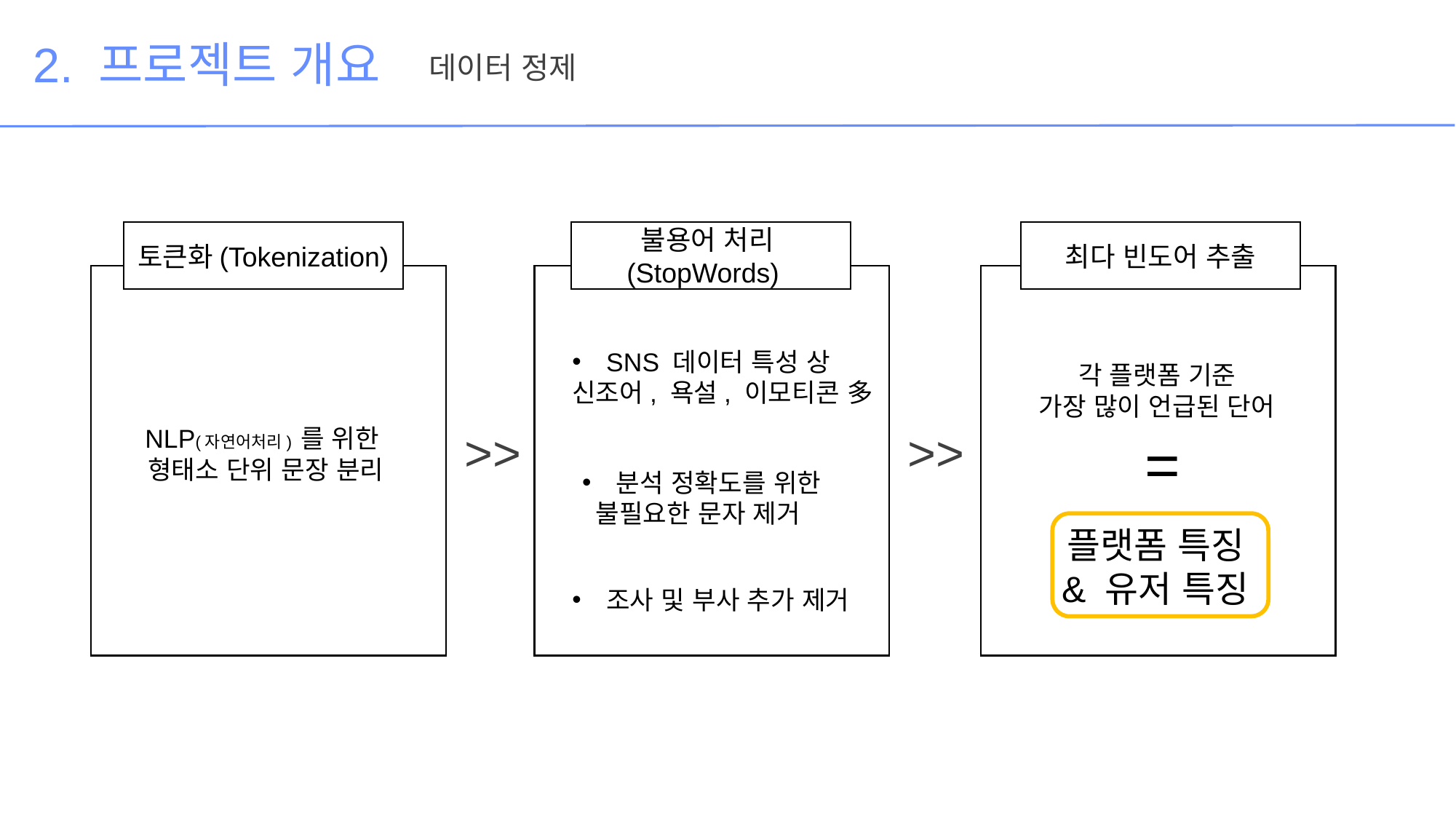

2. 프로젝트 개요
데이터 정제
토큰화(Tokenization)
불용어 처리(StopWords)
최다 빈도어 추출

SNS 데이터 특성 상
신조어, 욕설, 이모티콘 多
각 플랫폼 기준
가장 많이 언급된 단어
NLP(자연어처리) 를 위한
형태소 단위 문장 분리
>>
>>
=
분석 정확도를 위한
불필요한 문자 제거

플랫폼 특징
& 유저 특징
조사 및 부사 추가 제거